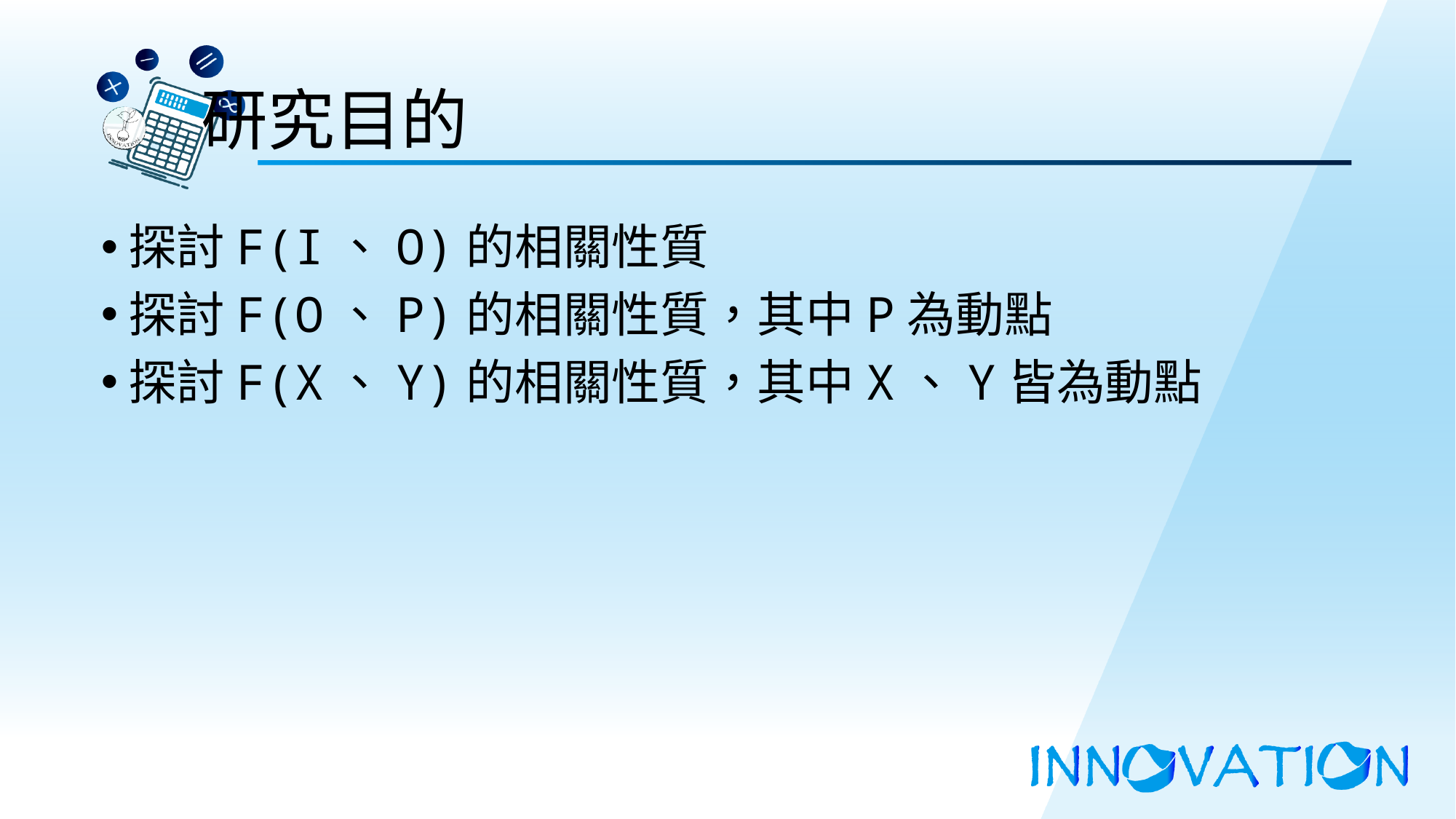

# 研究目的
探討F(I、O)的相關性質
探討F(O、P)的相關性質，其中P為動點
探討F(X、Y)的相關性質，其中X、Y皆為動點